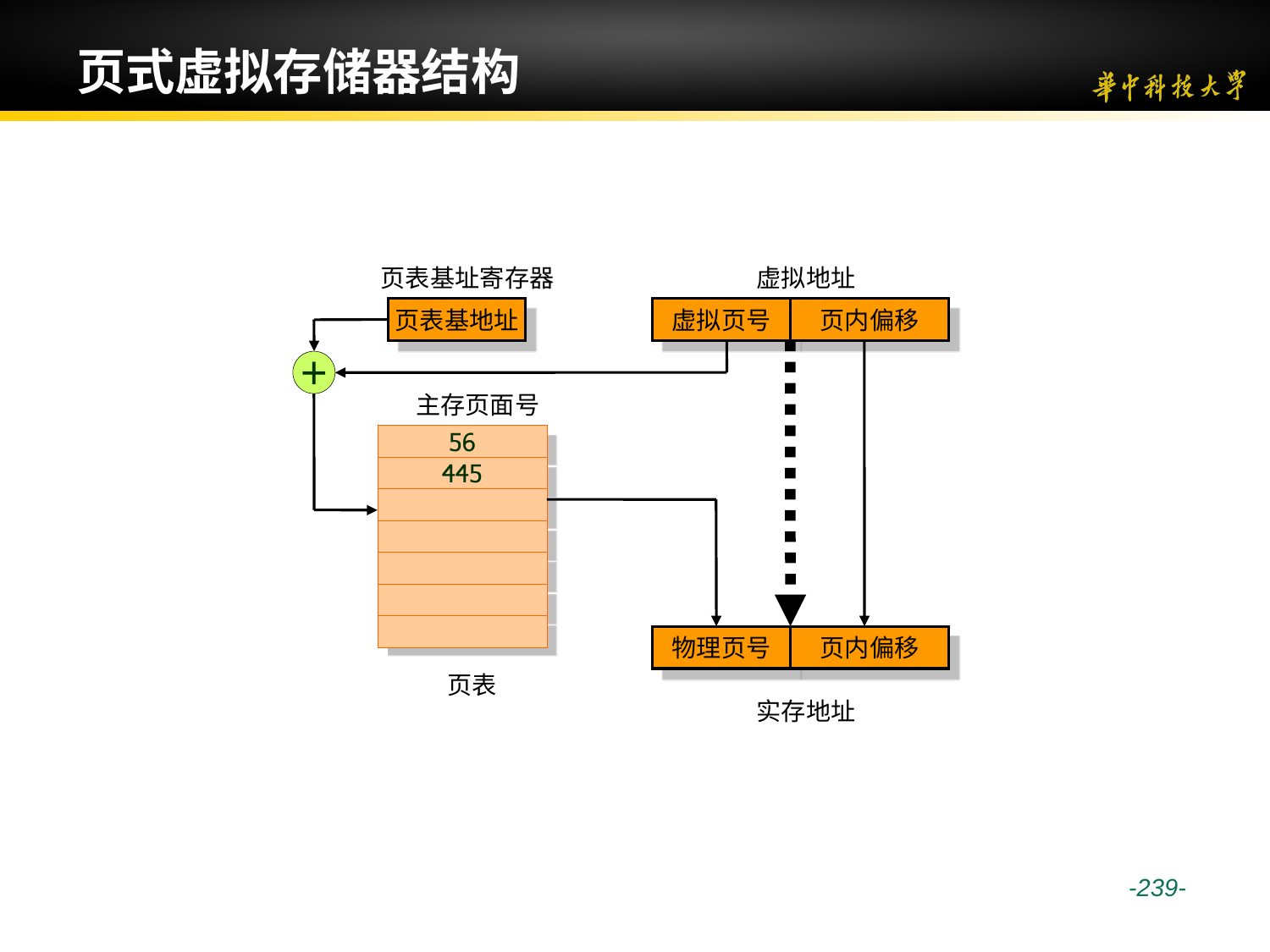

# 页式虚拟存储器结构
页表基址寄存器
页表基地址
虚拟地址
虚拟页号
页内偏移

＋

主存页面号

56
445

物理页号
页内偏移
页表
实存地址
 -239-